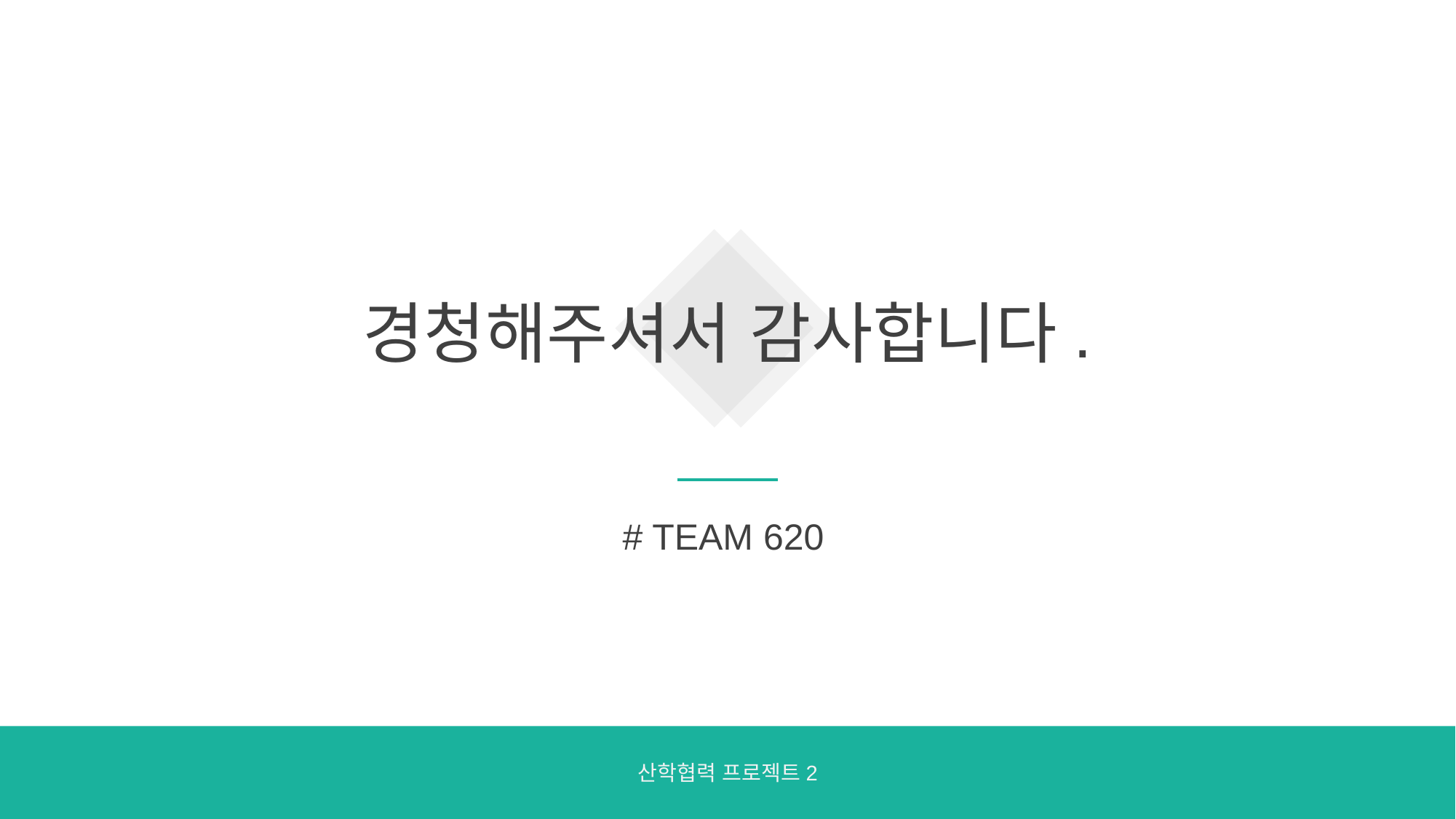

경청해주셔서 감사합니다.
# TEAM 620

산학협력 프로젝트2